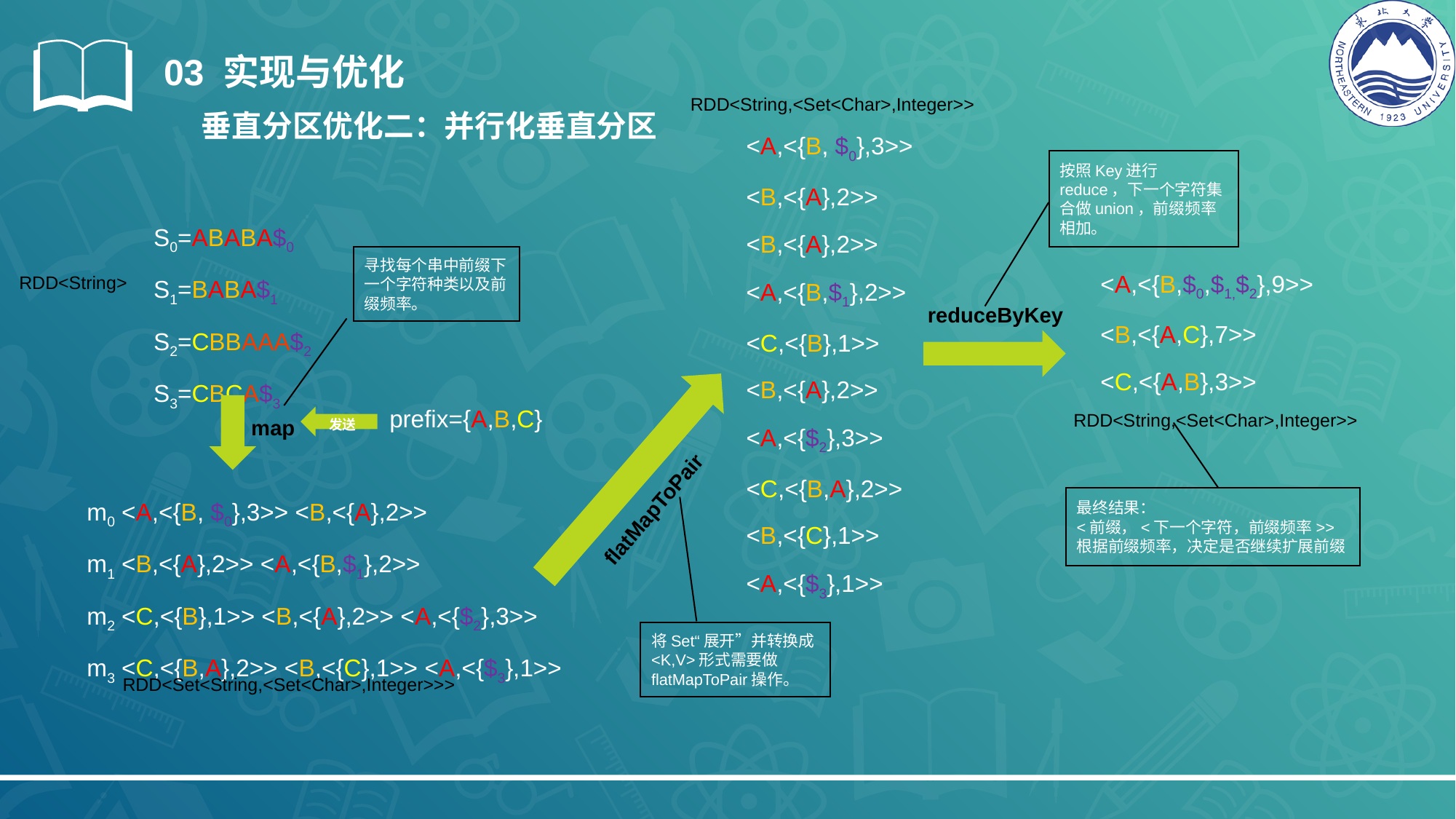

03 实现与优化
RDD<String,<Set<Char>,Integer>>
<A,<{B, $0},3>>
<B,<{A},2>>
<B,<{A},2>>
<A,<{B,$1},2>>
<C,<{B},1>>
<B,<{A},2>>
<A,<{$2},3>>
<C,<{B,A},2>>
<B,<{C},1>>
<A,<{$3},1>>
垂直分区优化二：并行化垂直分区
按照Key进行reduce，下一个字符集合做union，前缀频率相加。

reduceByKey
S0=ABABA$0
S1=BABA$1
S2=CBBAAA$2
S3=CBCA$3
RDD<String>
寻找每个串中前缀下一个字符种类以及前缀频率。

map
<A,<{B,$0,$1,$2},9>>
<B,<{A,C},7>>
<C,<{A,B},3>>
RDD<String,<Set<Char>,Integer>>
最终结果：
<前缀，<下一个字符，前缀频率>>
根据前缀频率，决定是否继续扩展前缀
prefix={A,B,C}
发送

flatMapToPair
将Set“展开”并转换成<K,V>形式需要做flatMapToPair操作。
m0 <A,<{B, $0},3>> <B,<{A},2>>
m1 <B,<{A},2>> <A,<{B,$1},2>>
m2 <C,<{B},1>> <B,<{A},2>> <A,<{$2},3>>
m3 <C,<{B,A},2>> <B,<{C},1>> <A,<{$3},1>>
RDD<Set<String,<Set<Char>,Integer>>>